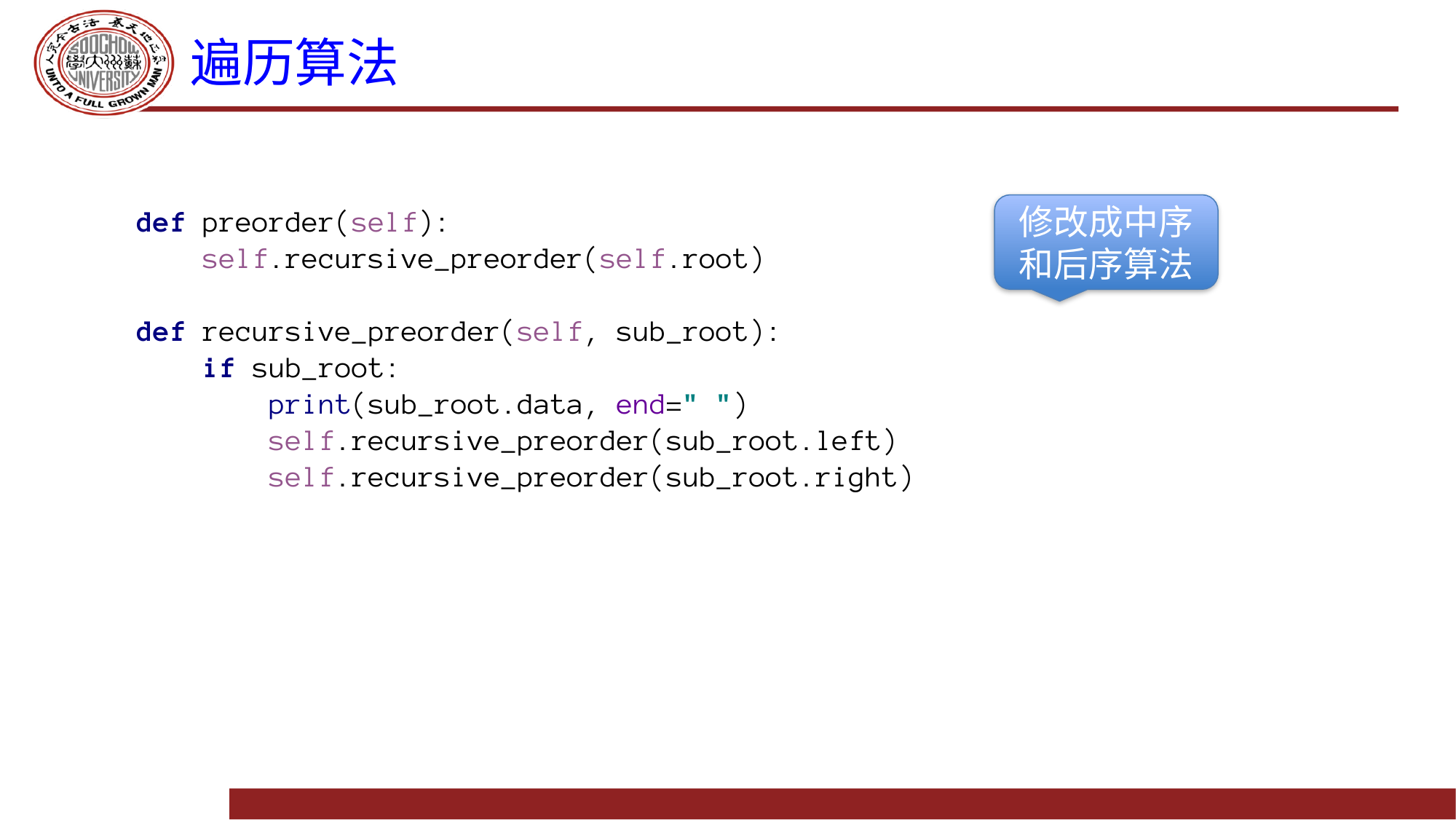

# 遍历算法
def preorder(self):
    self.recursive_preorder(self.root)
def recursive_preorder(self, sub_root):
    if sub_root:
        print(sub_root.data, end=" ")
        self.recursive_preorder(sub_root.left)
        self.recursive_preorder(sub_root.right)
修改成中序和后序算法